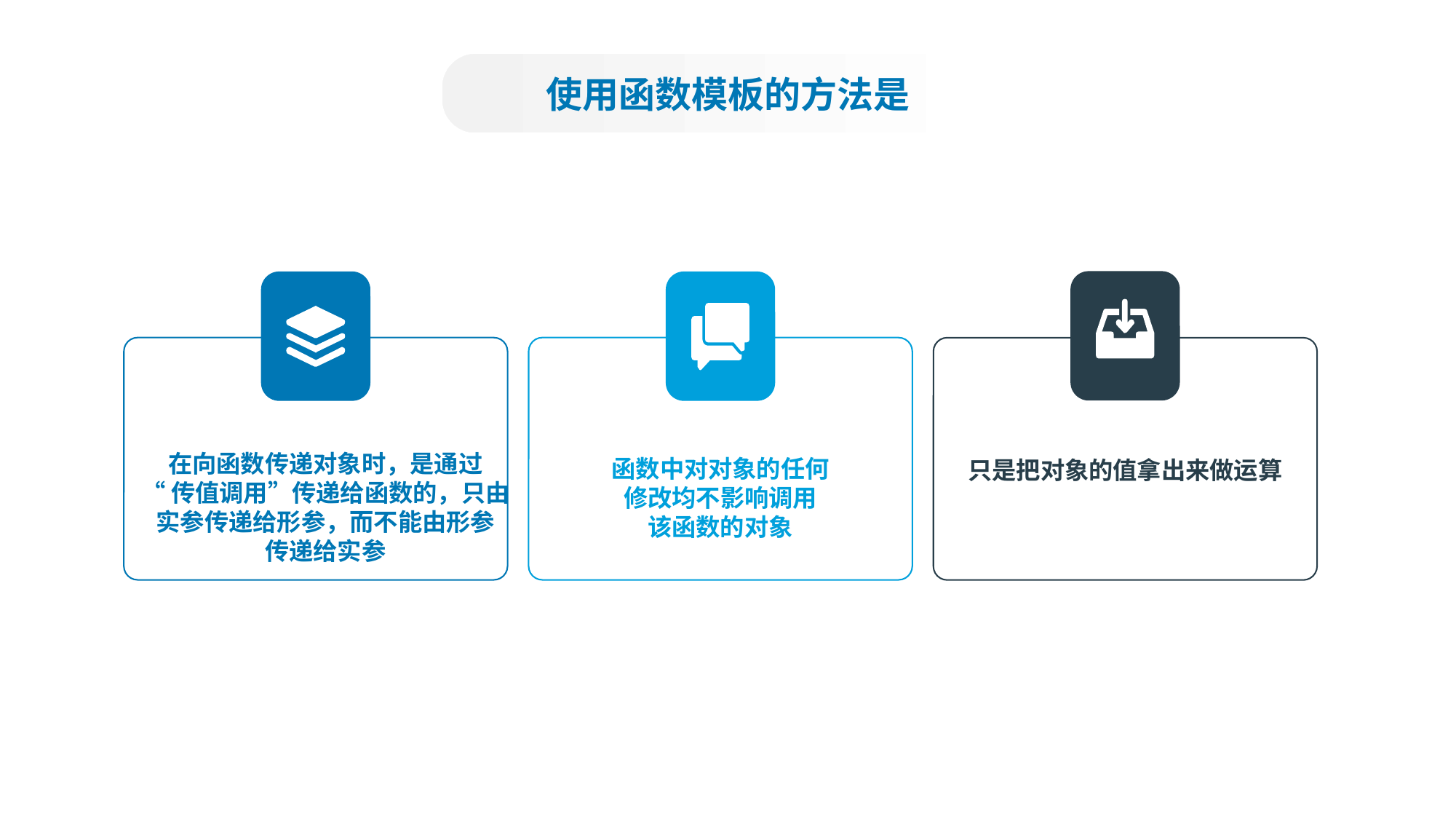

使用函数模板的方法是

只是把对象的值拿出来做运算

函数中对对象的任何
修改均不影响调用
该函数的对象

在向函数传递对象时，是通过
“传值调用”传递给函数的，只由
实参传递给形参，而不能由形参
传递给实参